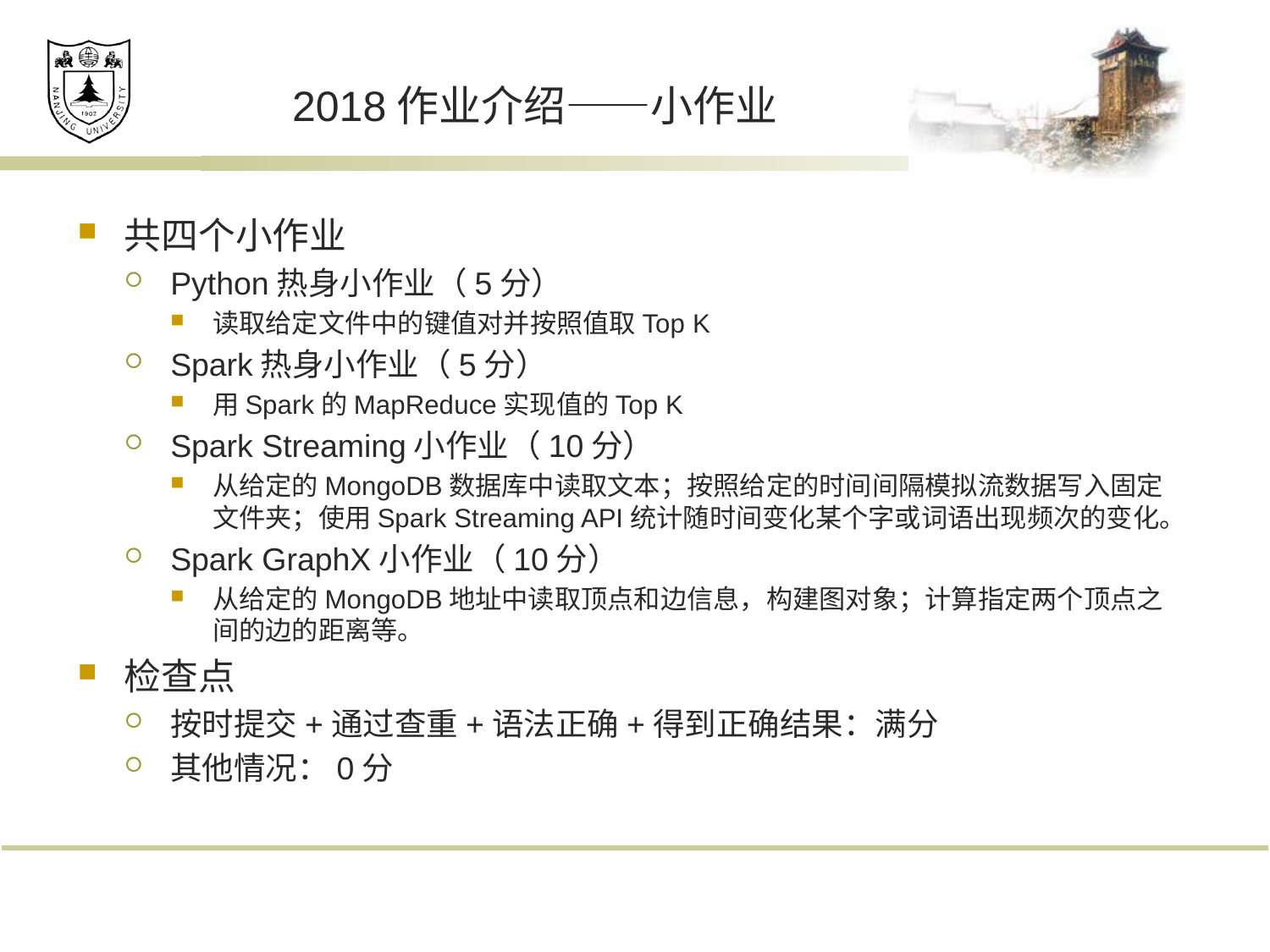

# 2018作业介绍——小作业
共四个小作业
Python热身小作业（5分）
读取给定文件中的键值对并按照值取Top K
Spark热身小作业（5分）
用Spark的MapReduce实现值的Top K
Spark Streaming小作业（10分）
从给定的MongoDB数据库中读取文本；按照给定的时间间隔模拟流数据写入固定文件夹；使用Spark Streaming API统计随时间变化某个字或词语出现频次的变化。
Spark GraphX小作业（10分）
从给定的MongoDB地址中读取顶点和边信息，构建图对象；计算指定两个顶点之间的边的距离等。
检查点
按时提交+通过查重+语法正确+得到正确结果：满分
其他情况：0分